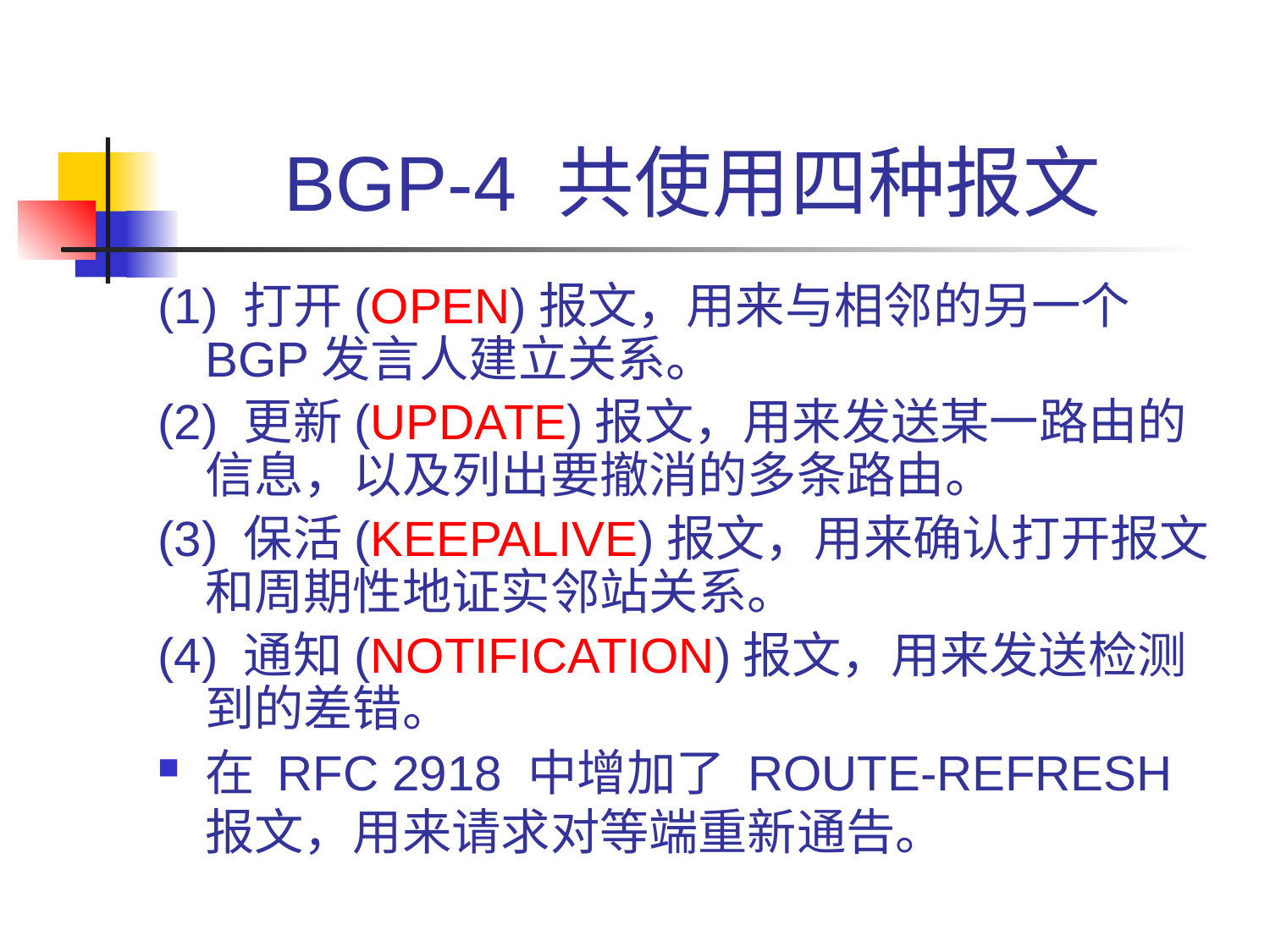

# BGP-4 共使用四种报文
(1) 打开(OPEN)报文，用来与相邻的另一个BGP发言人建立关系。
(2) 更新(UPDATE)报文，用来发送某一路由的信息，以及列出要撤消的多条路由。
(3) 保活(KEEPALIVE)报文，用来确认打开报文和周期性地证实邻站关系。
(4) 通知(NOTIFICATION)报文，用来发送检测到的差错。
在 RFC 2918 中增加了 ROUTE-REFRESH 报文，用来请求对等端重新通告。